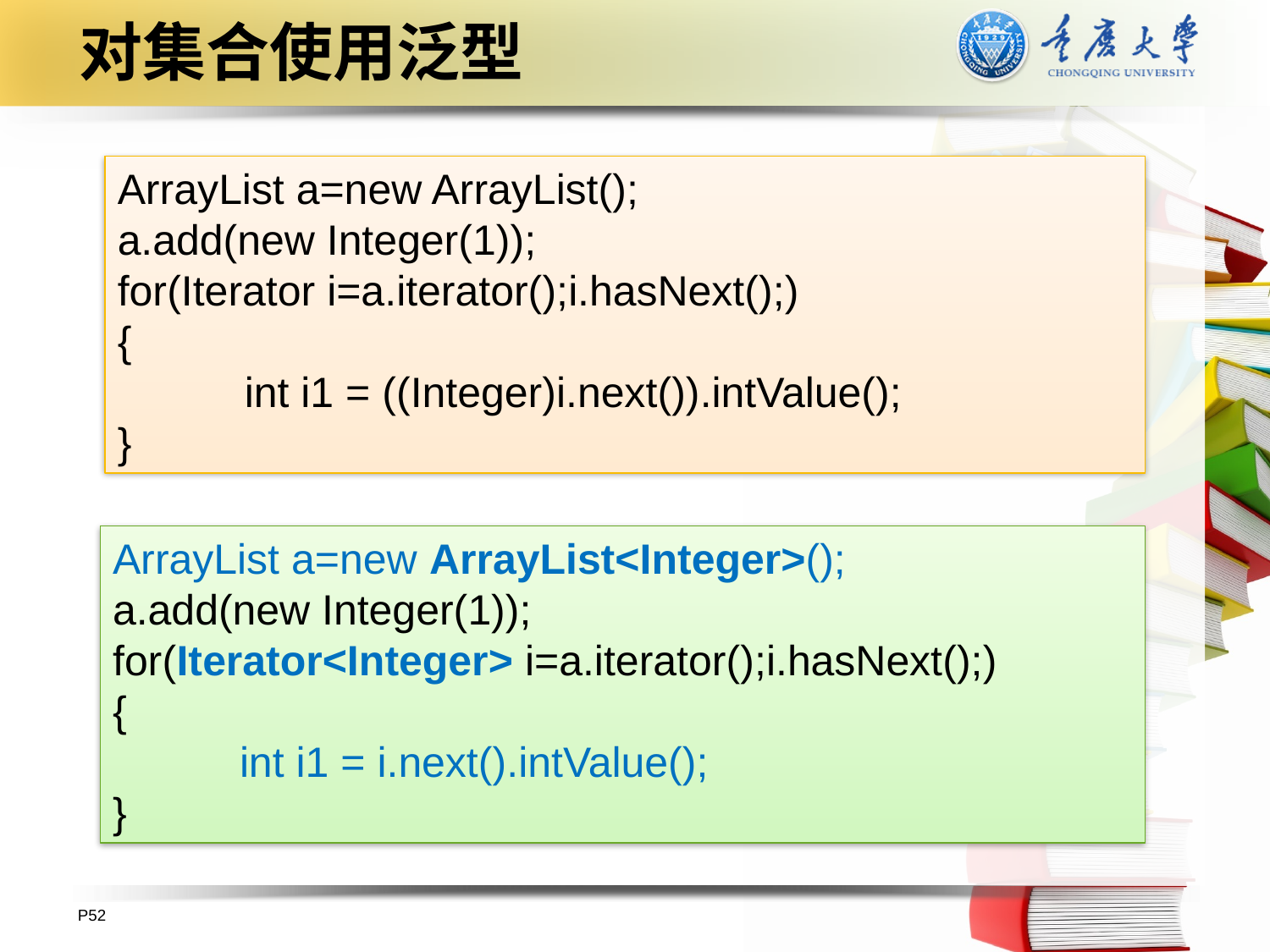

# 对集合使用泛型

ArrayList a=new ArrayList();
a.add(new Integer(1));
for(Iterator i=a.iterator();i.hasNext();)
{
	int i1 = ((Integer)i.next()).intValue();
}
ArrayList a=new ArrayList<Integer>();
a.add(new Integer(1));
for(Iterator<Integer> i=a.iterator();i.hasNext();)
{
	int i1 = i.next().intValue();
}
P52